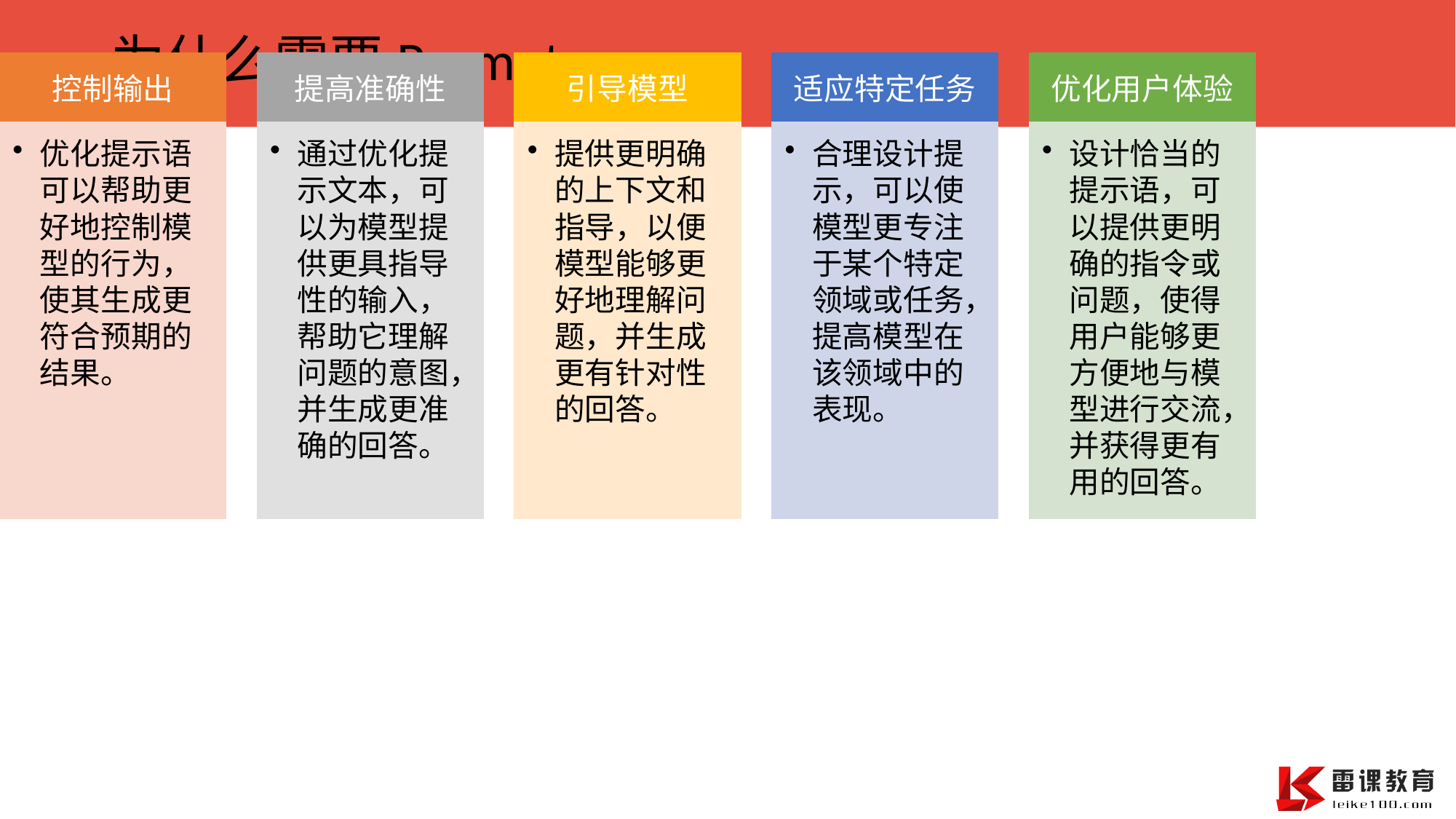

# 为什么需要Prompt
控制输出
优化提示语可以帮助更好地控制模型的行为，使其生成更符合预期的结果。
提高准确性
通过优化提示文本，可以为模型提供更具指导性的输入，帮助它理解问题的意图，并生成更准确的回答。
引导模型
提供更明确的上下文和指导，以便模型能够更好地理解问题，并生成更有针对性的回答。
适应特定任务
合理设计提示，可以使模型更专注于某个特定领域或任务，提高模型在该领域中的表现。
优化用户体验
设计恰当的提示语，可以提供更明确的指令或问题，使得用户能够更方便地与模型进行交流，并获得更有用的回答。